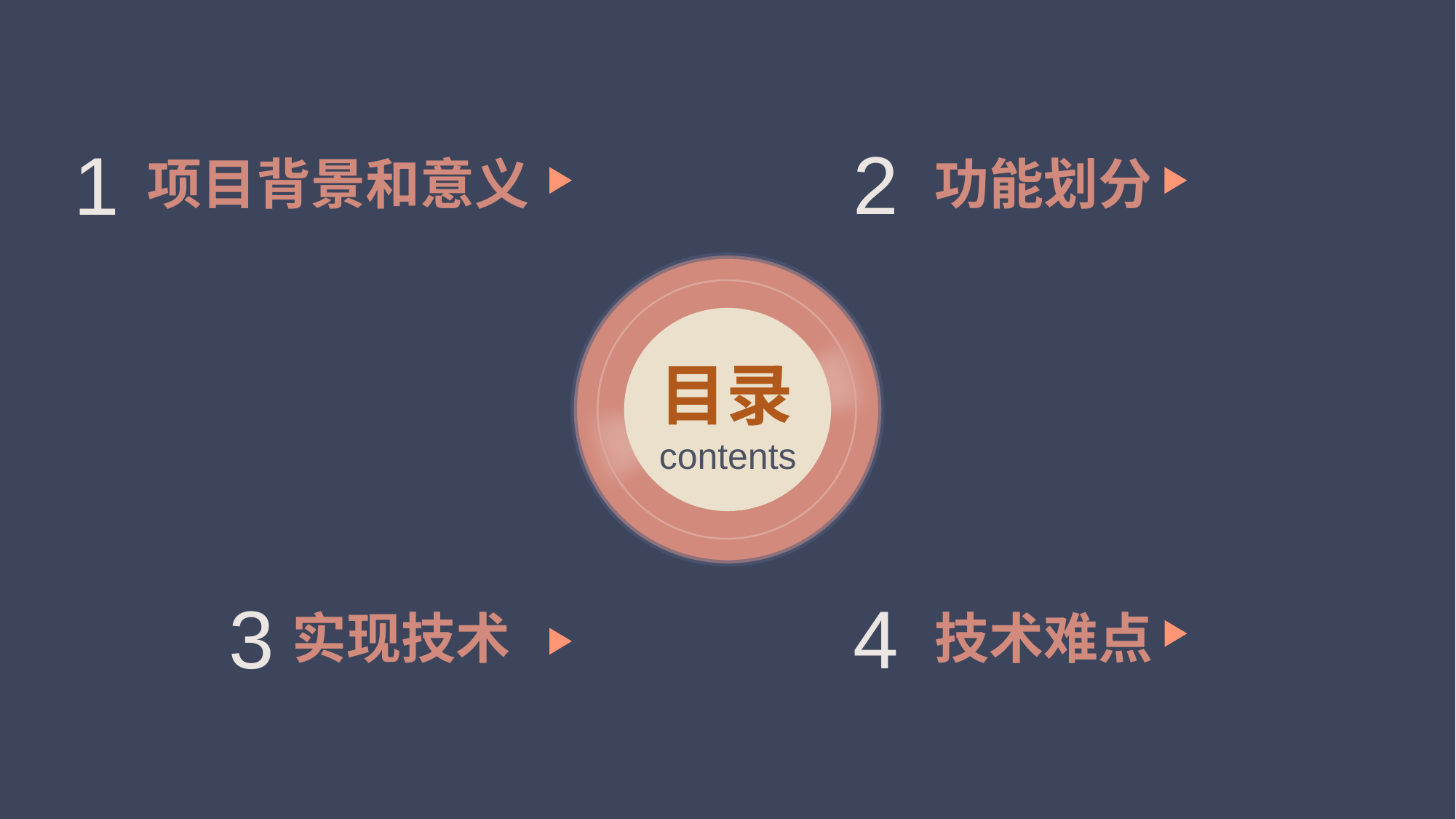

2
1
项目背景和意义
功能划分

目录
contents

3
4
实现技术
技术难点